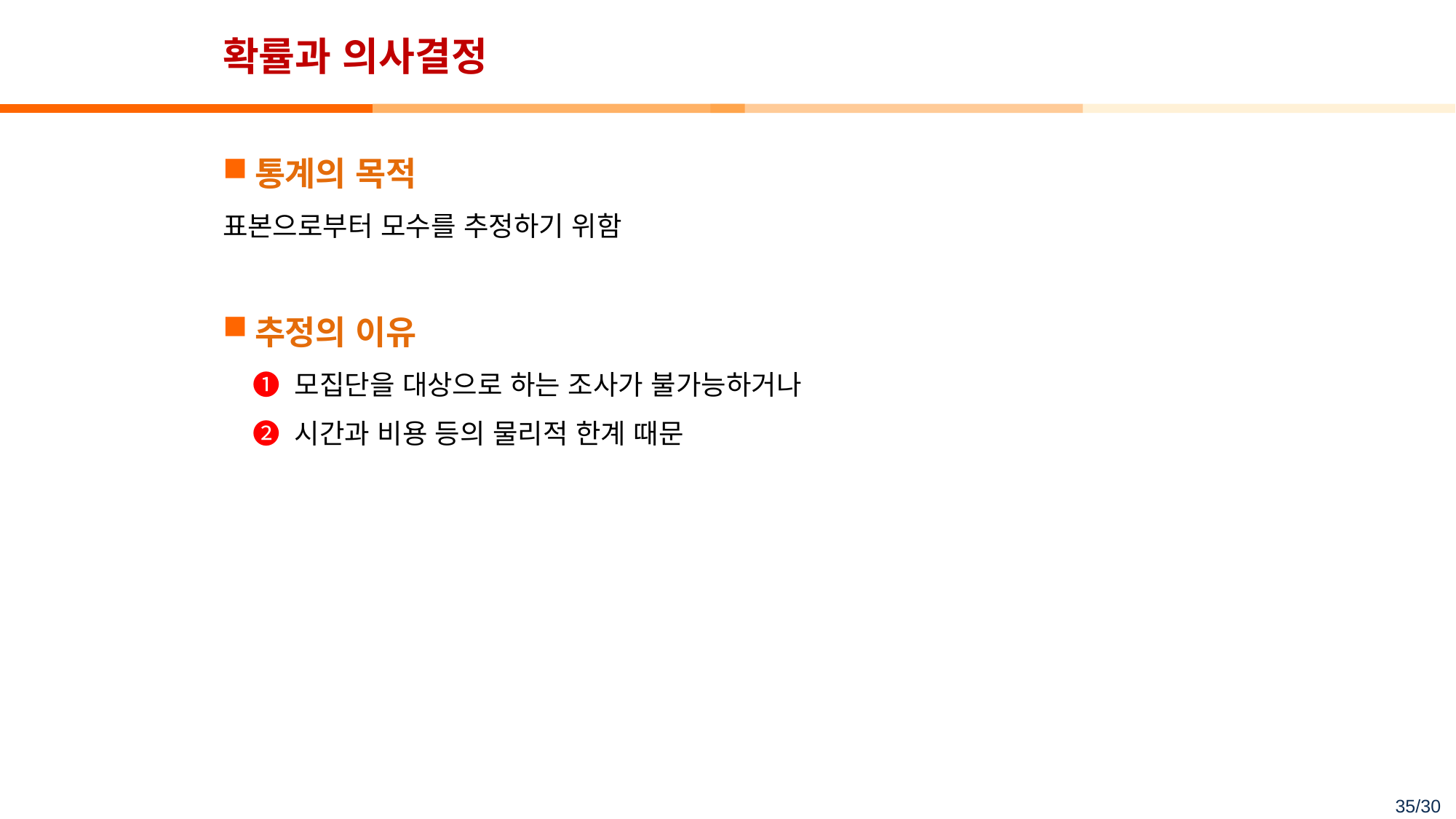

# 확률과 의사결정
통계의 목적
표본으로부터 모수를 추정하기 위함

추정의 이유
❶ 모집단을 대상으로 하는 조사가 불가능하거나
❷ 시간과 비용 등의 물리적 한계 때문